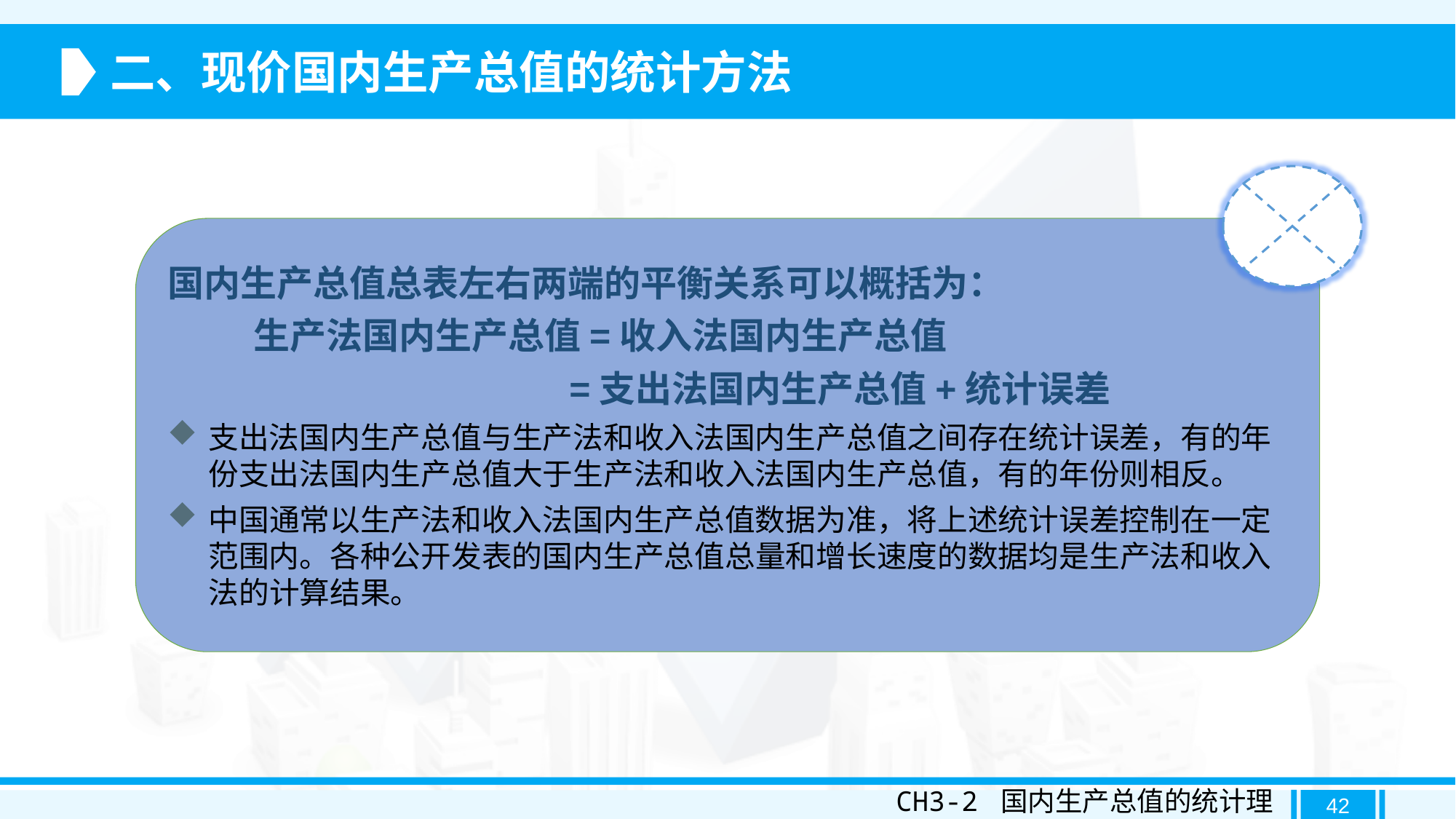

二、现价国内生产总值的统计方法

国内生产总值总表左右两端的平衡关系可以概括为：
生产法国内生产总值=收入法国内生产总值
                               =支出法国内生产总值+统计误差
支出法国内生产总值与生产法和收入法国内生产总值之间存在统计误差，有的年份支出法国内生产总值大于生产法和收入法国内生产总值，有的年份则相反。
中国通常以生产法和收入法国内生产总值数据为准，将上述统计误差控制在一定范围内。各种公开发表的国内生产总值总量和增长速度的数据均是生产法和收入法的计算结果。
CH3-2 国内生产总值的统计理论
42